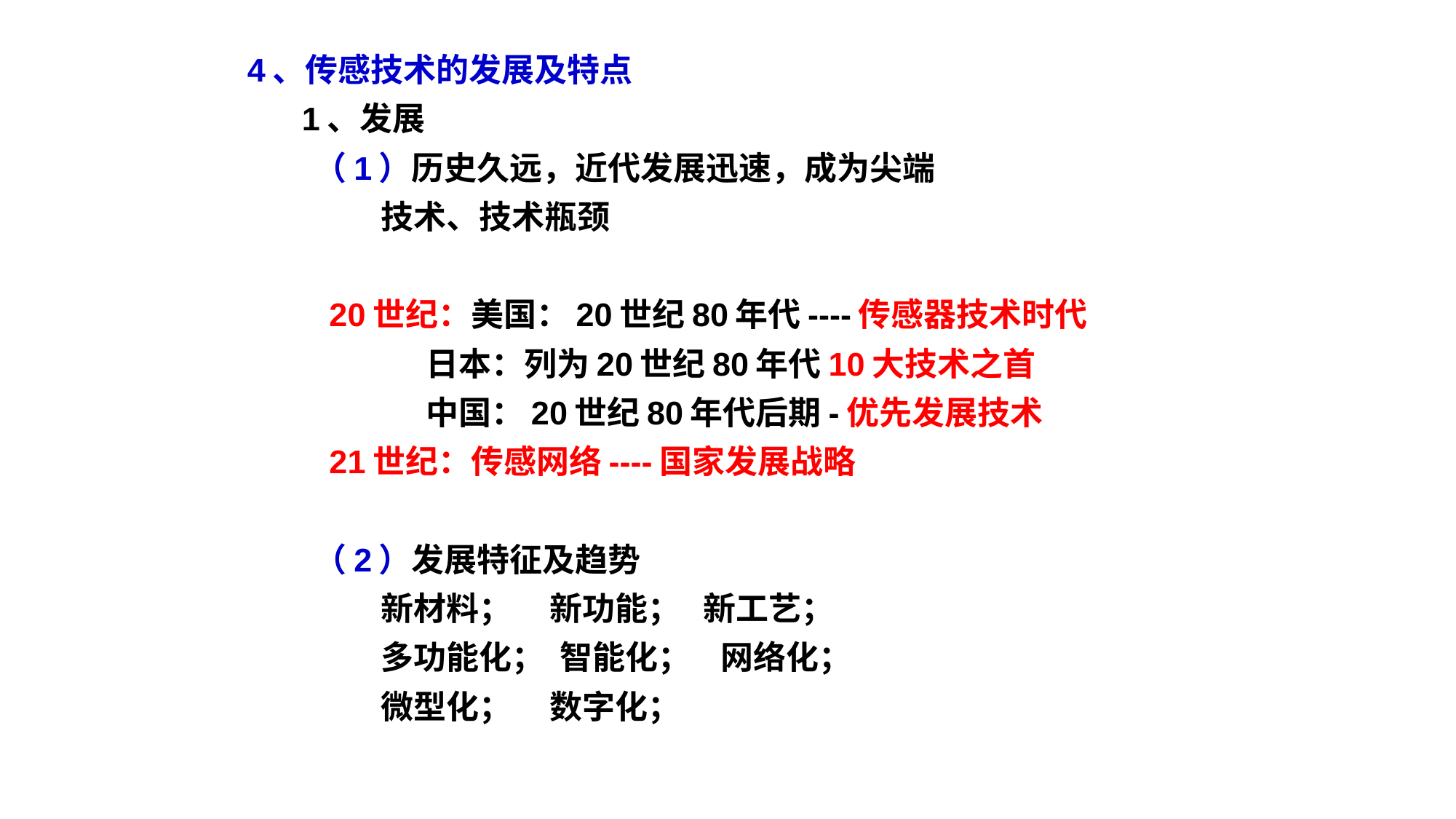

4、传感技术的发展及特点
      1、发展
        （1）历史久远，近代发展迅速，成为尖端
                 技术、技术瓶颈

         20世纪：美国：20世纪80年代----传感器技术时代
                       日本：列为20世纪80年代10大技术之首
                       中国：20世纪80年代后期-优先发展技术
         21世纪：传感网络----国家发展战略

        （2）发展特征及趋势
                 新材料；     新功能；   新工艺；
                 多功能化；  智能化；    网络化；
                 微型化；     数字化；